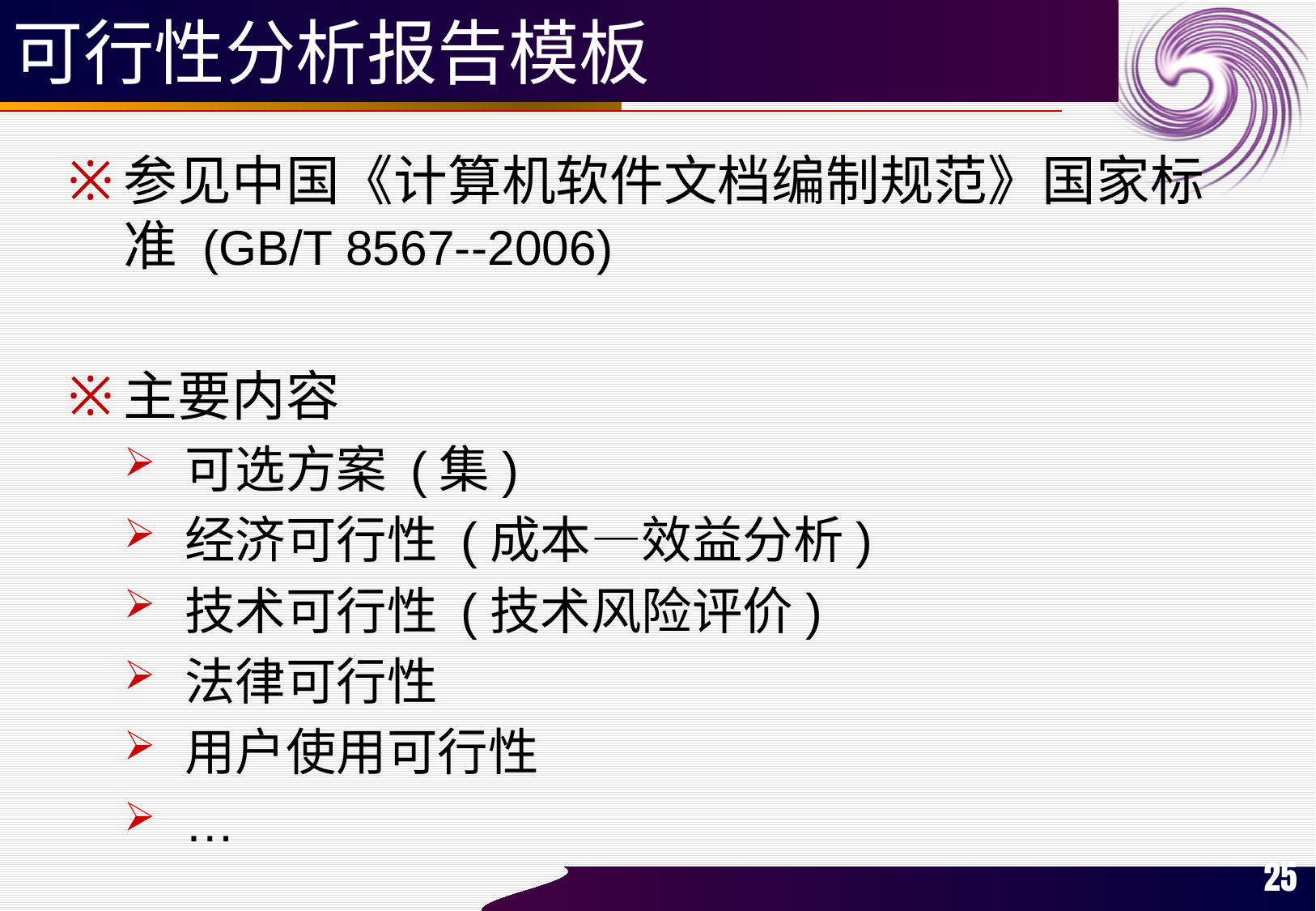

# 可行性分析报告模板
参见中国《计算机软件文档编制规范》国家标准 (GB/T 8567--2006)

主要内容
可选方案 (集)
经济可行性 (成本—效益分析)
技术可行性 (技术风险评价)
法律可行性
用户使用可行性
…
25